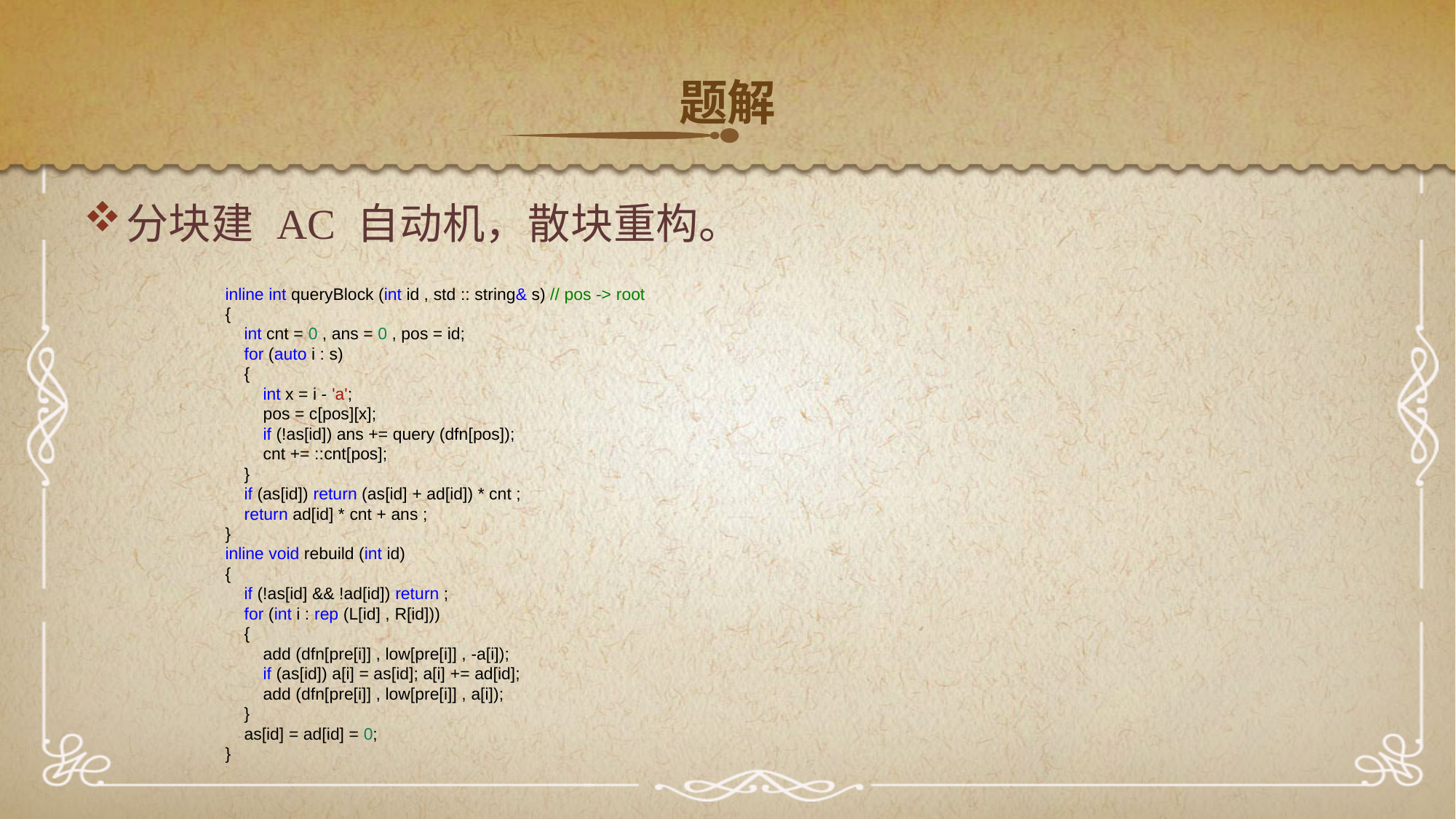

题解
分块建 AC 自动机，散块重构。
inline int queryBlock (int id , std :: string& s) // pos -> root
{
    int cnt = 0 , ans = 0 , pos = id;
    for (auto i : s)
    {
        int x = i - 'a';
        pos = c[pos][x];
        if (!as[id]) ans += query (dfn[pos]);
        cnt += ::cnt[pos];
    }
    if (as[id]) return (as[id] + ad[id]) * cnt ;
    return ad[id] * cnt + ans ;
}
inline void rebuild (int id)
{
    if (!as[id] && !ad[id]) return ;
    for (int i : rep (L[id] , R[id]))
    {
        add (dfn[pre[i]] , low[pre[i]] , -a[i]);
        if (as[id]) a[i] = as[id]; a[i] += ad[id];
        add (dfn[pre[i]] , low[pre[i]] , a[i]);
    }
    as[id] = ad[id] = 0;
}